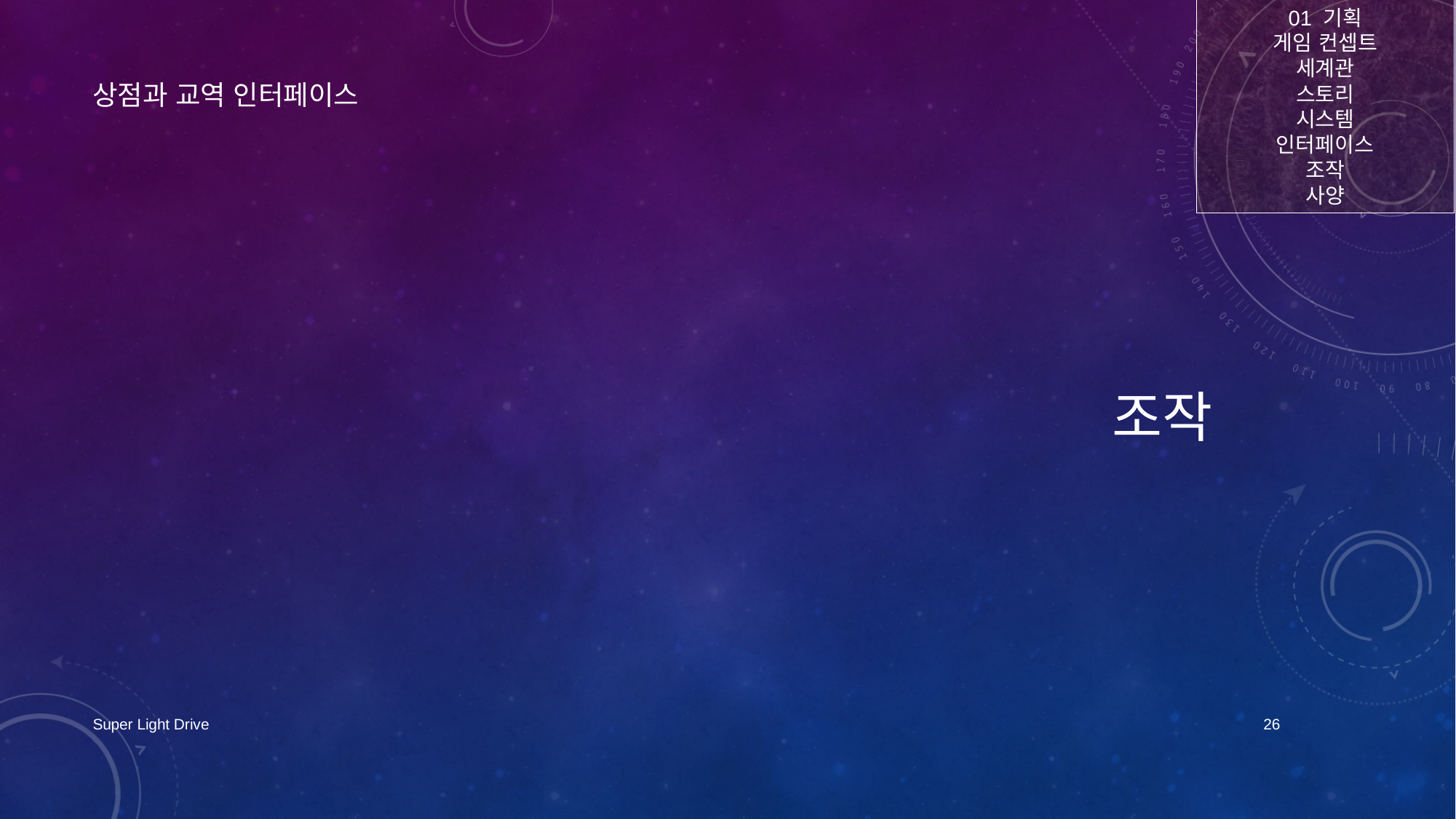

01 기획
게임 컨셉트
세계관
스토리
시스템
인터페이스
조작
사양
# 조작
상점과 교역 인터페이스
Super Light Drive
26